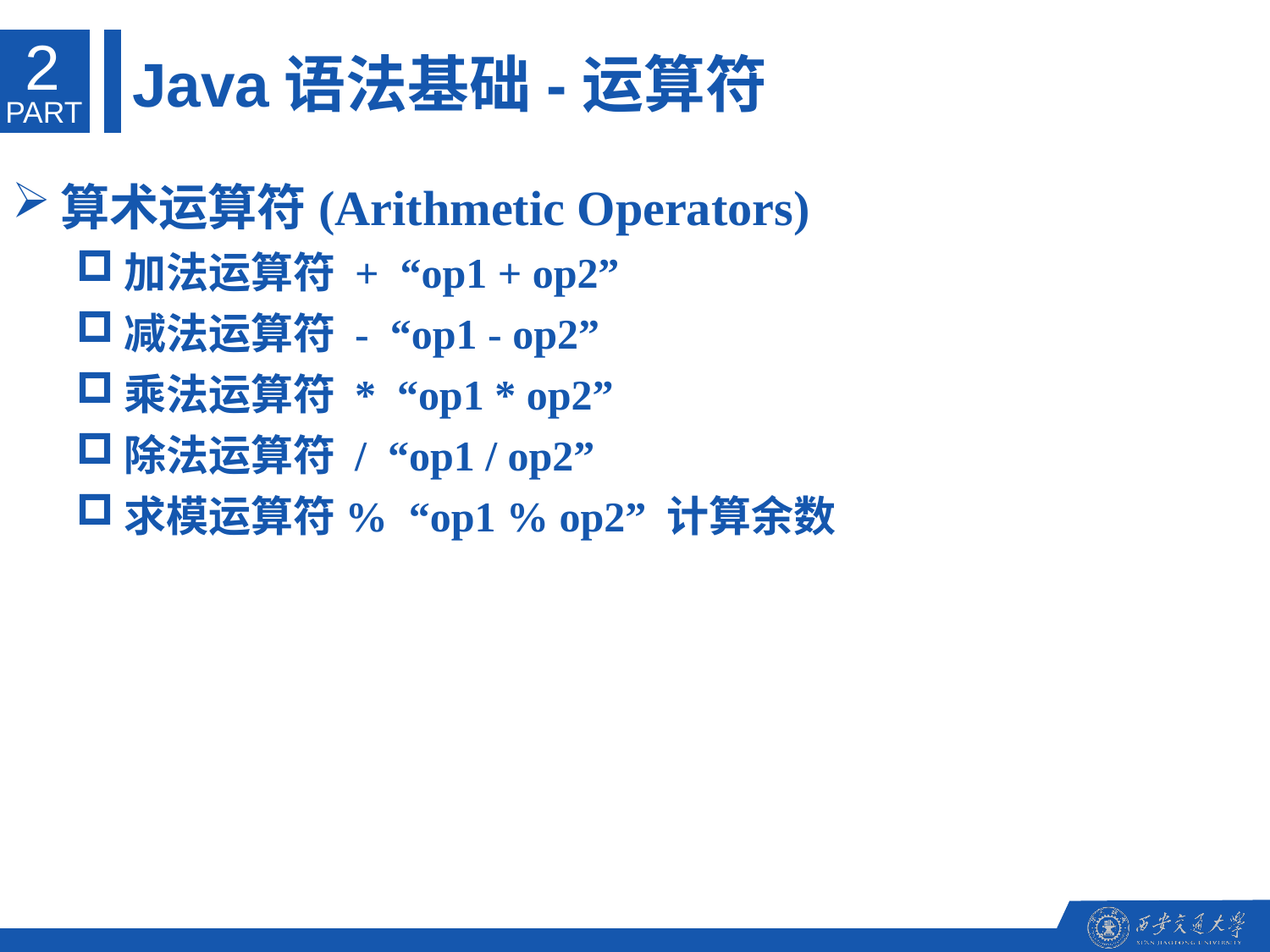

2
Java语法基础-运算符

PART
算术运算符(Arithmetic Operators)
加法运算符 +  “op1 + op2”
减法运算符 -  “op1 - op2”
乘法运算符 *  “op1 * op2”
除法运算符 /  “op1 / op2”
求模运算符%  “op1 % op2” 计算余数